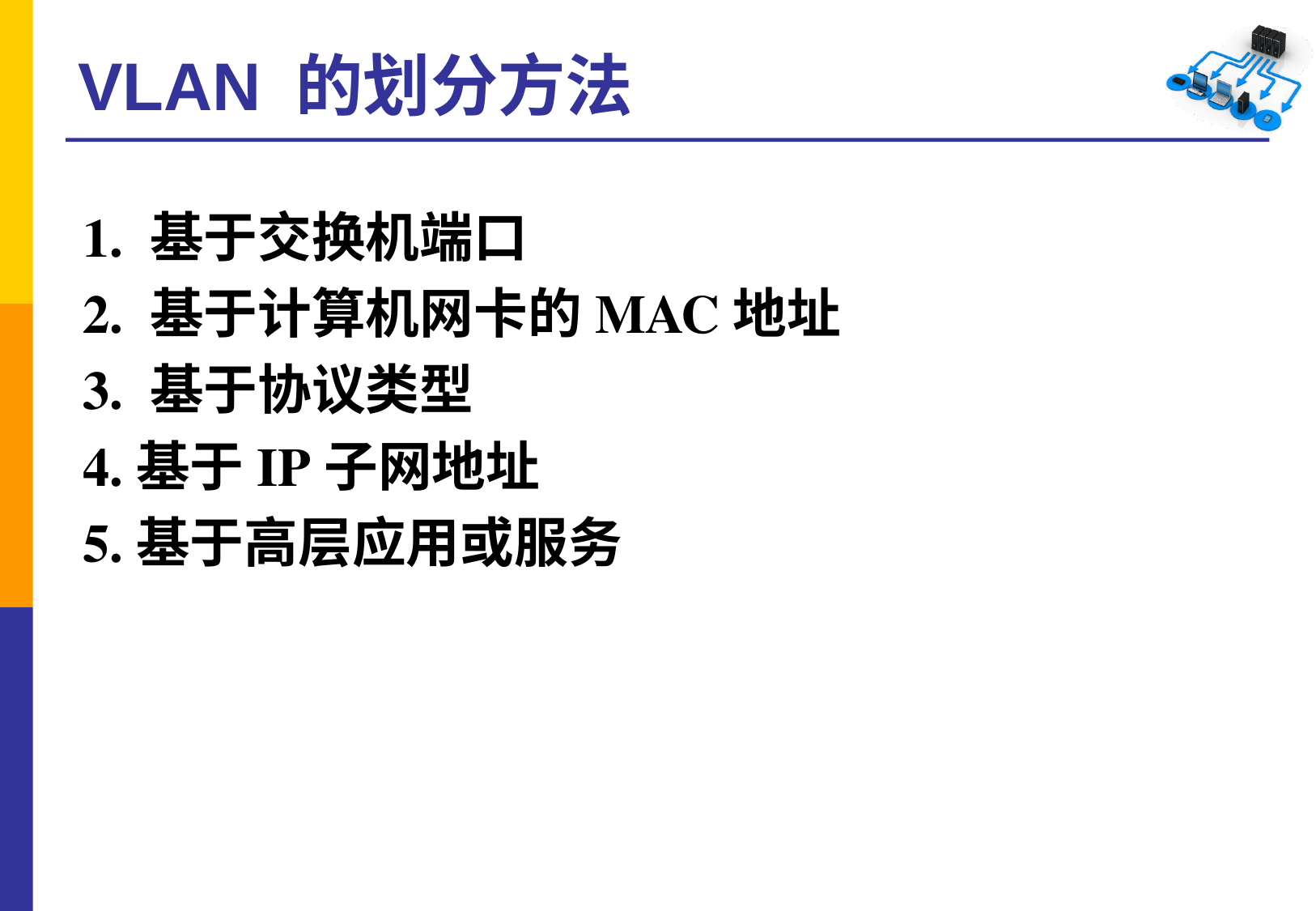

# VLAN 的划分方法
1. 基于交换机端口
2. 基于计算机网卡的MAC地址
3. 基于协议类型
4.基于IP子网地址
5.基于高层应用或服务